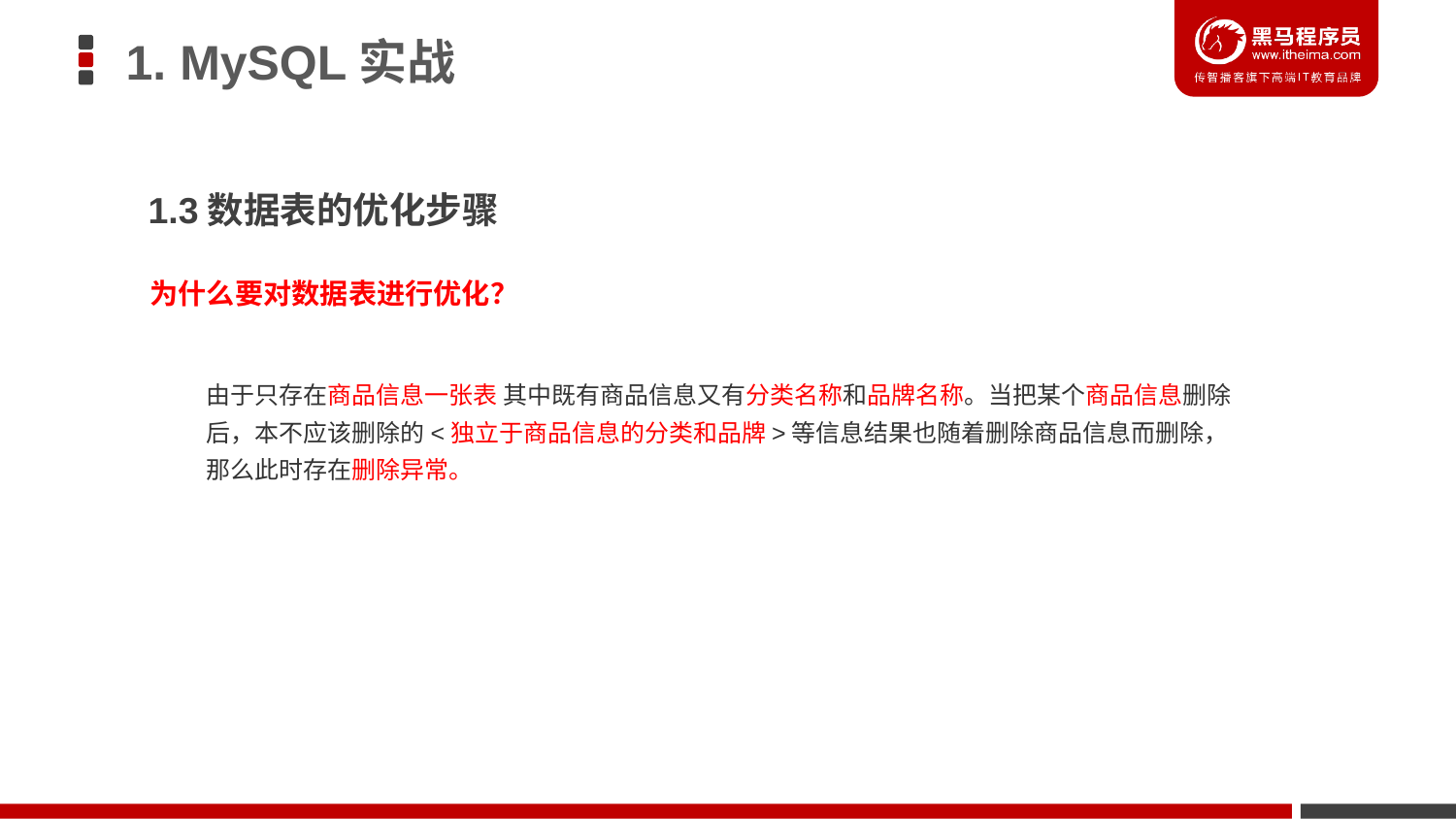

1. MySQL实战
1.3数据表的优化步骤
为什么要对数据表进行优化？
由于只存在商品信息一张表 其中既有商品信息又有分类名称和品牌名称。当把某个商品信息删除后，本不应该删除的<独立于商品信息的分类和品牌>等信息结果也随着删除商品信息而删除，那么此时存在删除异常。